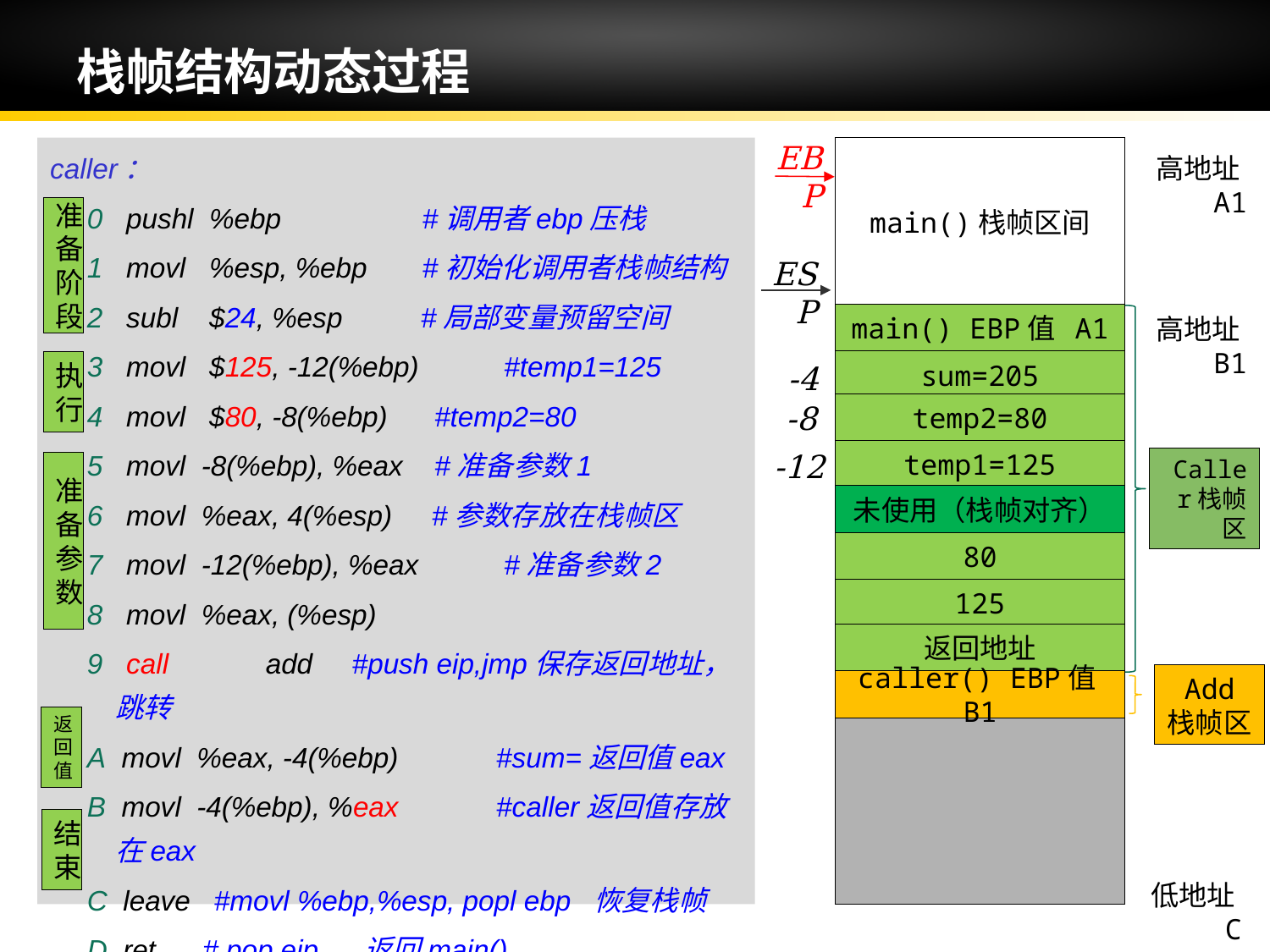

# 栈帧结构动态过程
EBP
main()栈帧区间
caller：
0   pushl  %ebp                  #调用者ebp压栈
1   movl   %esp, %ebp       #初始化调用者栈帧结构
2   subl    $24, %esp          #局部变量预留空间
3   movl   $125, -12(%ebp)	 #temp1=125
4   movl   $80, -8(%ebp)      #temp2=80
5   movl  -8(%ebp), %eax    #准备参数1
6   movl  %eax, 4(%esp)     #参数存放在栈帧区
7   movl  -12(%ebp), %eax	 #准备参数2
8   movl  %eax, (%esp)
9   call	   add     #push eip,jmp保存返回地址，跳转
A  movl  %eax, -4(%ebp) 	#sum=返回值eax
B  movl  -4(%ebp), %eax	#caller返回值存放在eax
C  leave   #movl %ebp,%esp, popl ebp  恢复栈帧
D  ret      # pop eip     返回main()
高地址A1
准备阶段
ESP

main() EBP值  A1

Caller栈帧区
…
高地址B1
sum=205
执行
-4
-8
temp2=80
temp1=125
-12
准备参数
未使用（栈帧对齐）
80
125
返回地址
Add
栈帧区

caller() EBP值  B1
返回值
结束
低地址C